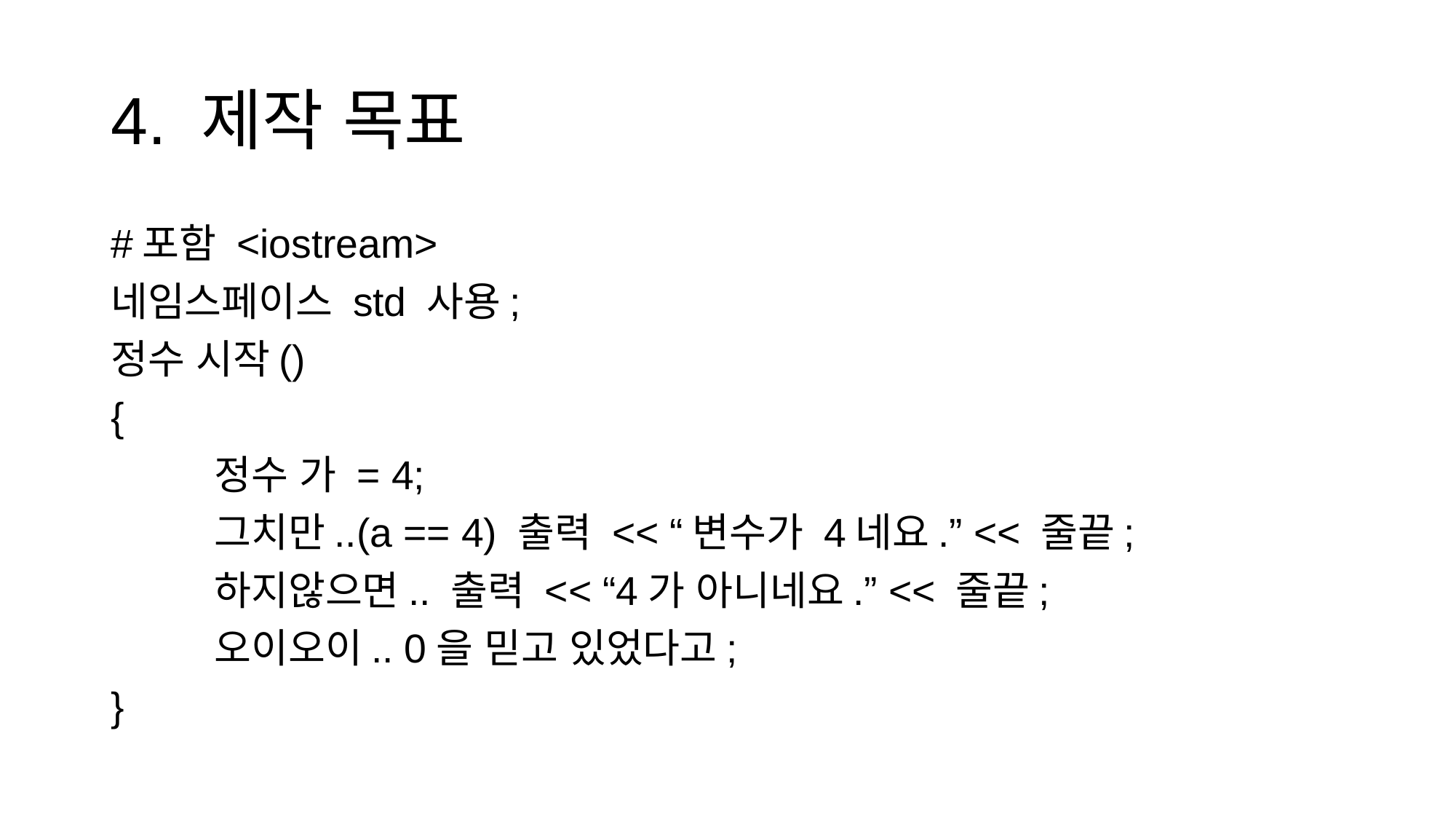

# 4. 제작 목표
#포함 <iostream>
네임스페이스 std 사용;
정수 시작()
{
	정수 가 = 4;
	그치만..(a == 4) 출력 << “변수가 4네요.” << 줄끝;
	하지않으면.. 출력 << “4가 아니네요.” << 줄끝;
	오이오이.. 0을 믿고 있었다고;
}